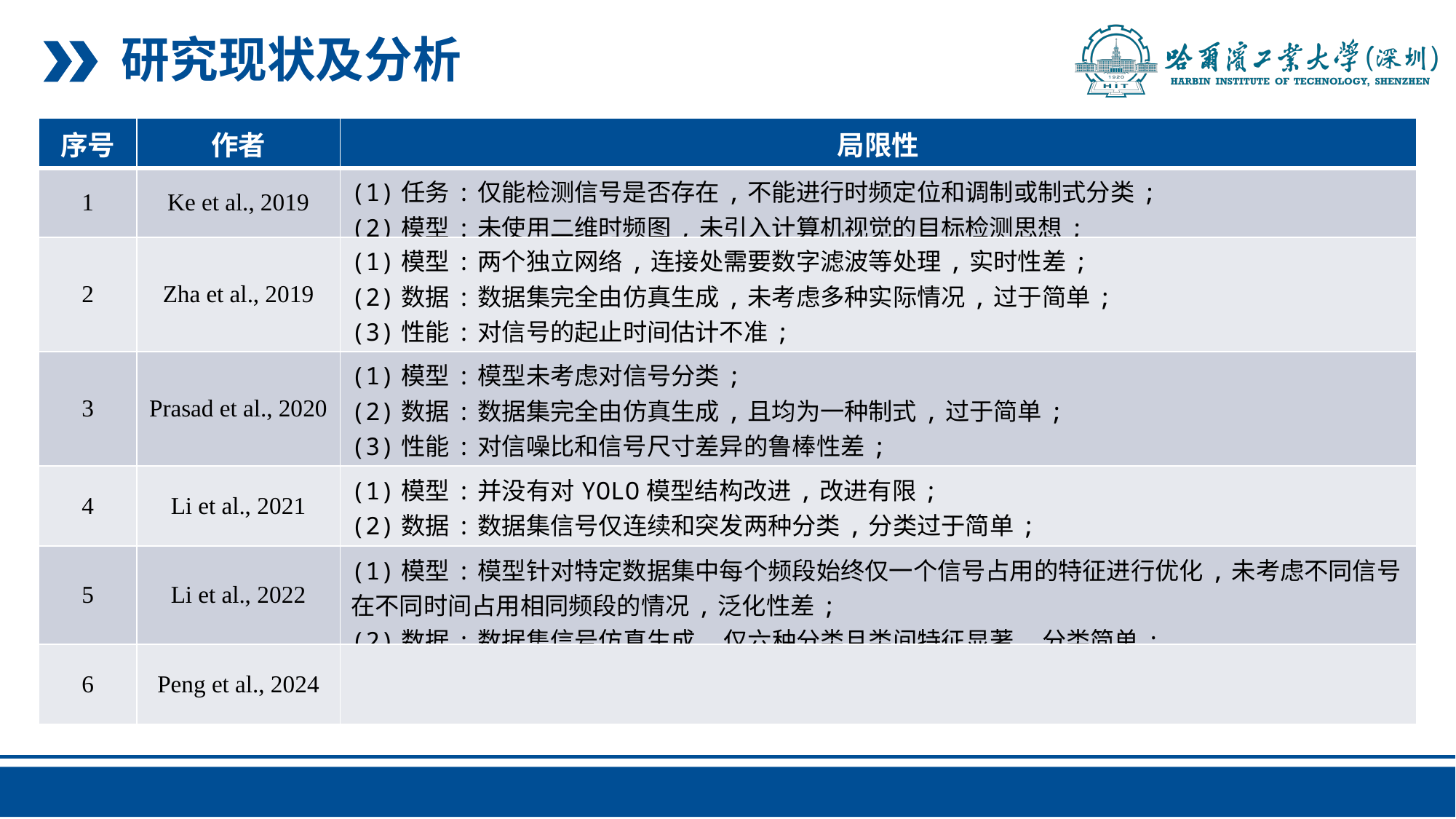

研究现状及分析
| 序号 | 作者 | 局限性 |
| --- | --- | --- |
| 1 | Ke et al., 2019 | (1)任务:仅能检测信号是否存在,不能进行时频定位和调制或制式分类; (2)模型:未使用二维时频图,未引入计算机视觉的目标检测思想; |
| 2 | Zha et al., 2019 | (1)模型:两个独立网络,连接处需要数字滤波等处理,实时性差; (2)数据:数据集完全由仿真生成,未考虑多种实际情况,过于简单; (3)性能:对信号的起止时间估计不准; |
| 3 | Prasad et al., 2020 | (1)模型:模型未考虑对信号分类; (2)数据:数据集完全由仿真生成,且均为一种制式,过于简单; (3)性能:对信噪比和信号尺寸差异的鲁棒性差; |
| 4 | Li et al., 2021 | (1)模型:并没有对YOLO模型结构改进,改进有限; (2)数据:数据集信号仅连续和突发两种分类,分类过于简单; |
| 5 | Li et al., 2022 | (1)模型:模型针对特定数据集中每个频段始终仅一个信号占用的特征进行优化,未考虑不同信号在不同时间占用相同频段的情况,泛化性差; (2)数据:数据集信号仿真生成,仅六种分类且类间特征显著,分类简单; |
| 6 | Peng et al., 2024 |  |
Peng et al., 2024